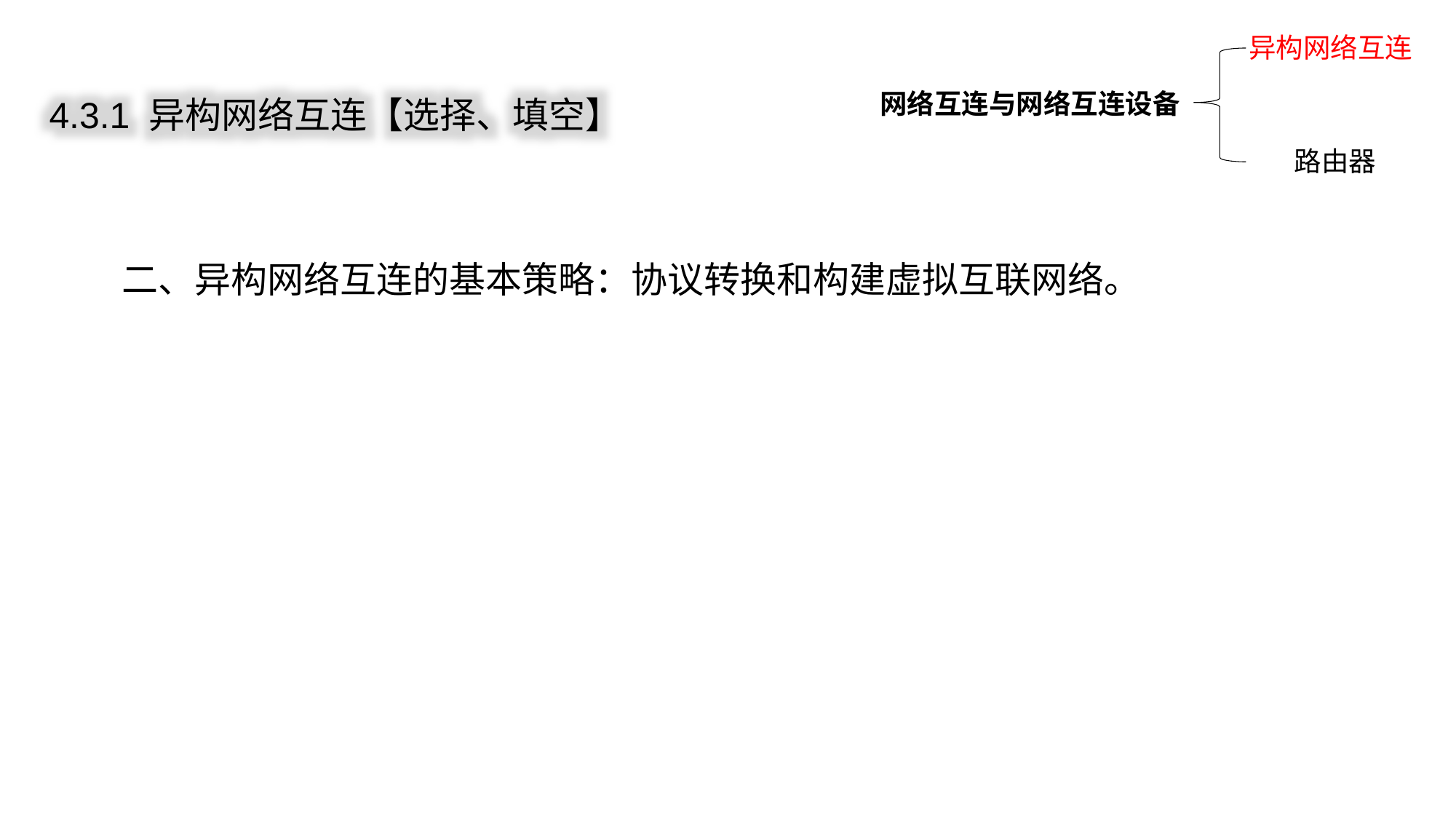

异构网络互连

网络互连与网络互连设备
路由器
4.3.1 异构网络互连【选择、填空】
二、异构网络互连的基本策略：协议转换和构建虚拟互联网络。